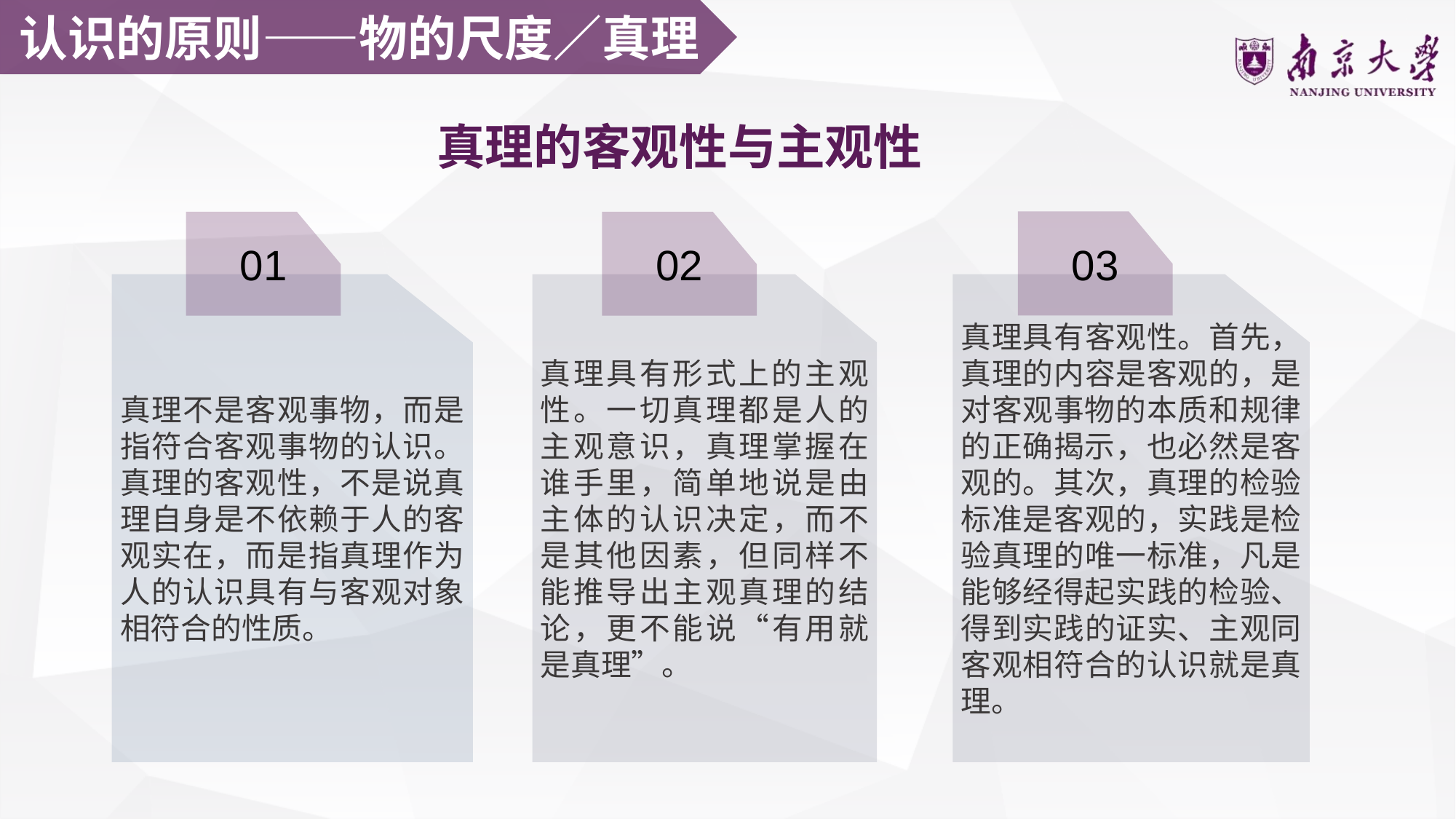

认识的原则——物的尺度／真理

真理的客观性与主观性
03
01
02
真理不是客观事物，而是指符合客观事物的认识。真理的客观性，不是说真理自身是不依赖于人的客观实在，而是指真理作为人的认识具有与客观对象相符合的性质。
真理具有形式上的主观性。一切真理都是人的主观意识，真理掌握在谁手里，简单地说是由主体的认识决定，而不是其他因素，但同样不能推导出主观真理的结论，更不能说“有用就是真理”。
真理具有客观性。首先，真理的内容是客观的，是对客观事物的本质和规律的正确揭示，也必然是客观的。其次，真理的检验标准是客观的，实践是检验真理的唯一标准，凡是能够经得起实践的检验、得到实践的证实、主观同客观相符合的认识就是真理。